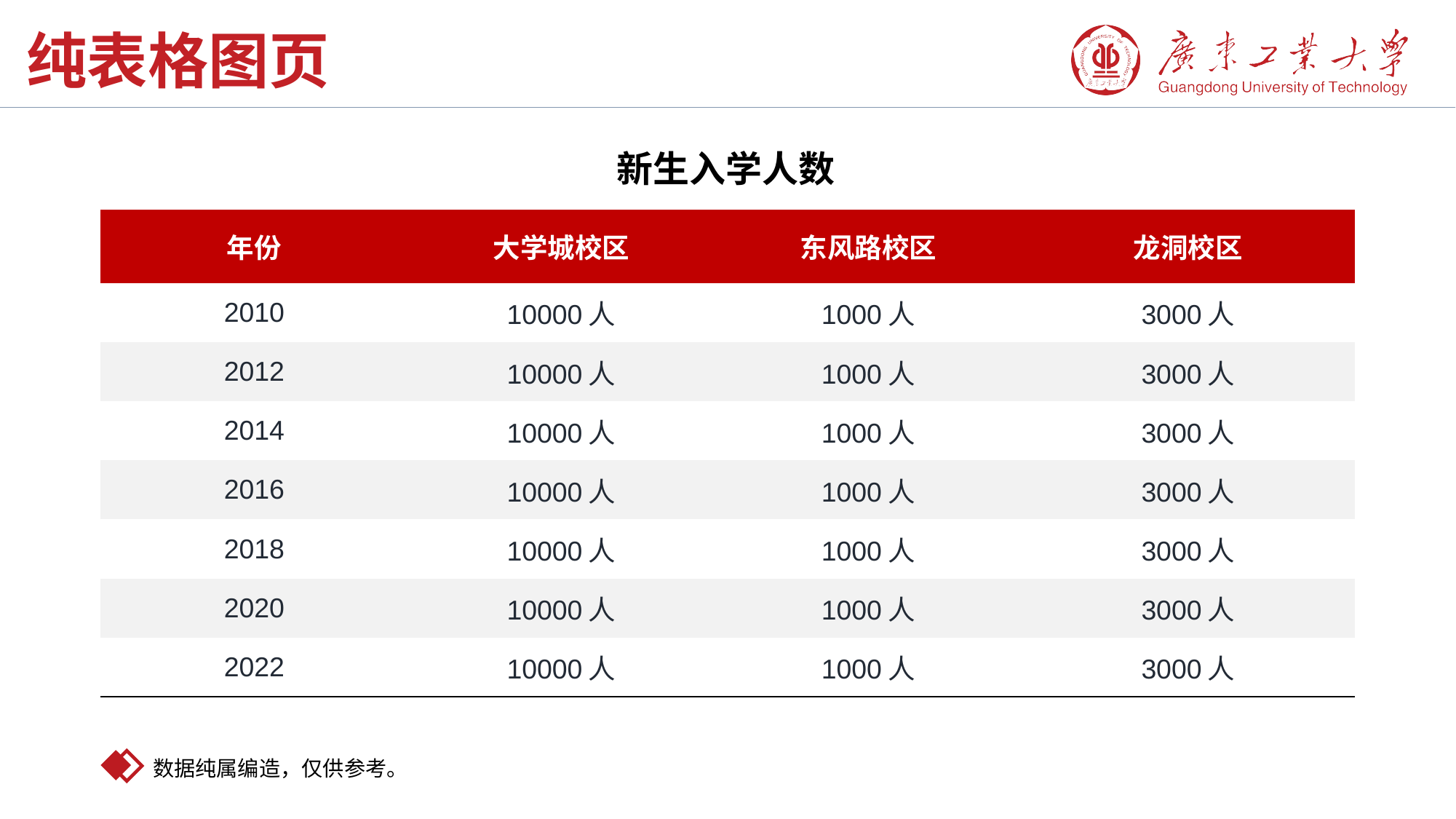

纯表格图页
新生入学人数
| 年份 | 大学城校区 | 东风路校区 | 龙洞校区 |
| --- | --- | --- | --- |
| 2010 | 10000人 | 1000人 | 3000人 |
| 2012 | 10000人 | 1000人 | 3000人 |
| 2014 | 10000人 | 1000人 | 3000人 |
| 2016 | 10000人 | 1000人 | 3000人 |
| 2018 | 10000人 | 1000人 | 3000人 |
| 2020 | 10000人 | 1000人 | 3000人 |
| 2022 | 10000人 | 1000人 | 3000人 |
数据纯属编造，仅供参考。